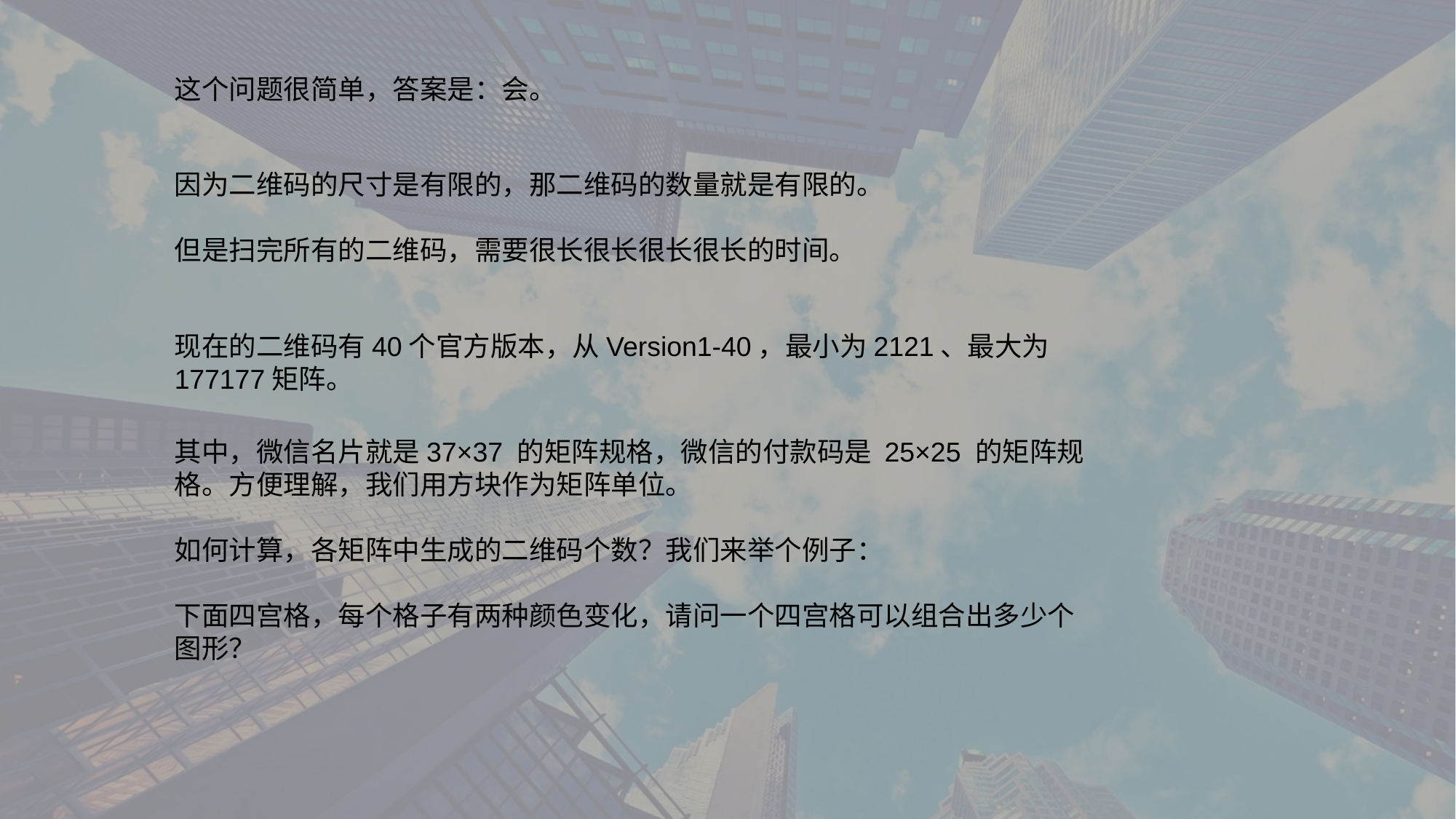

这个问题很简单，答案是：会。
因为二维码的尺寸是有限的，那二维码的数量就是有限的。

但是扫完所有的二维码，需要很长很长很长很长的时间。
现在的二维码有40个官方版本，从Version1-40，最小为2121、最大为177177矩阵。
其中，微信名片就是37×37 的矩阵规格，微信的付款码是 25×25 的矩阵规格。方便理解，我们用方块作为矩阵单位。

如何计算，各矩阵中生成的二维码个数？我们来举个例子：

下面四宫格，每个格子有两种颜色变化，请问一个四宫格可以组合出多少个图形？